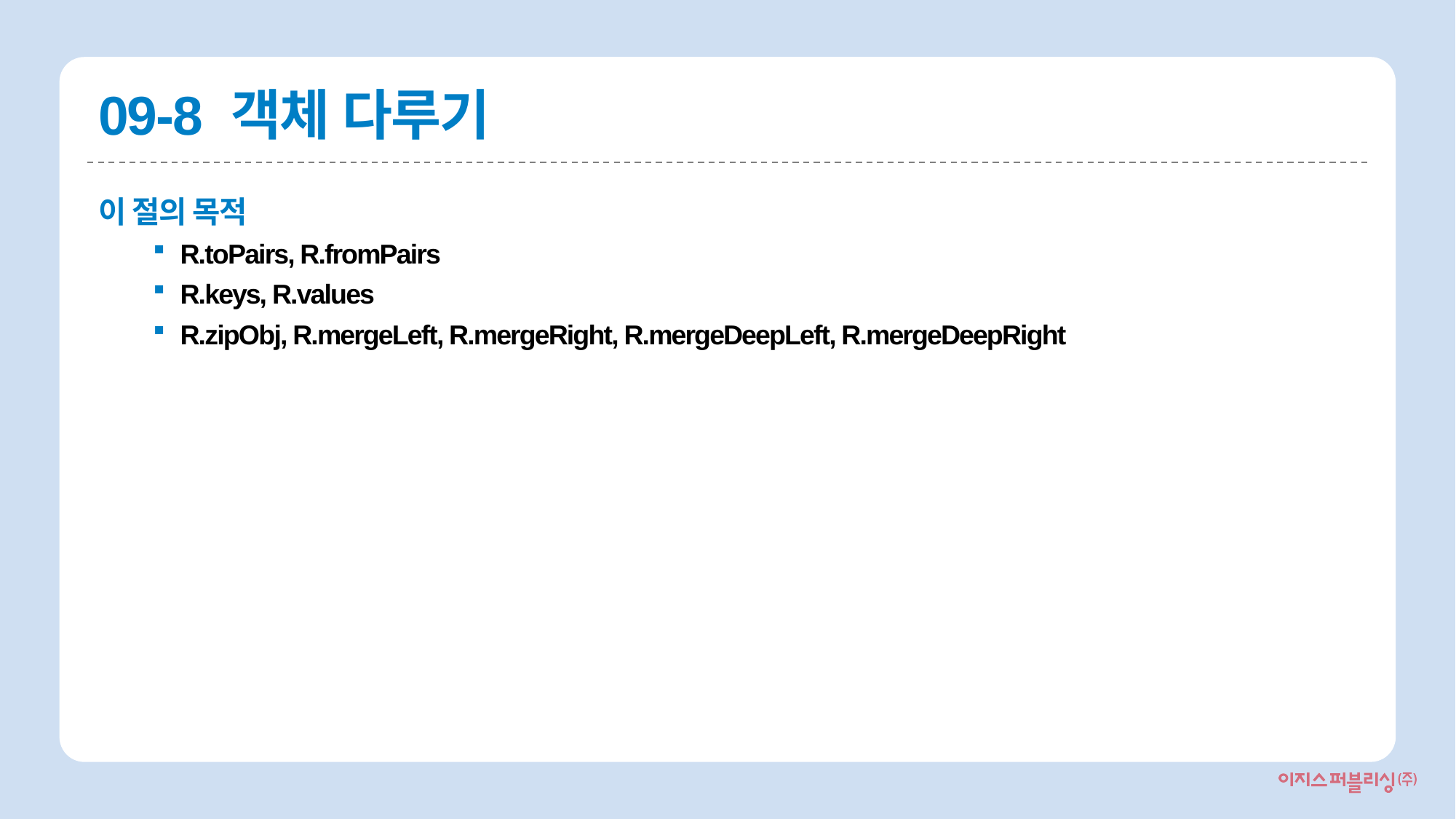

# 09-8 객체 다루기
이 절의 목적
R.toPairs, R.fromPairs
R.keys, R.values
R.zipObj, R.mergeLeft, R.mergeRight, R.mergeDeepLeft, R.mergeDeepRight